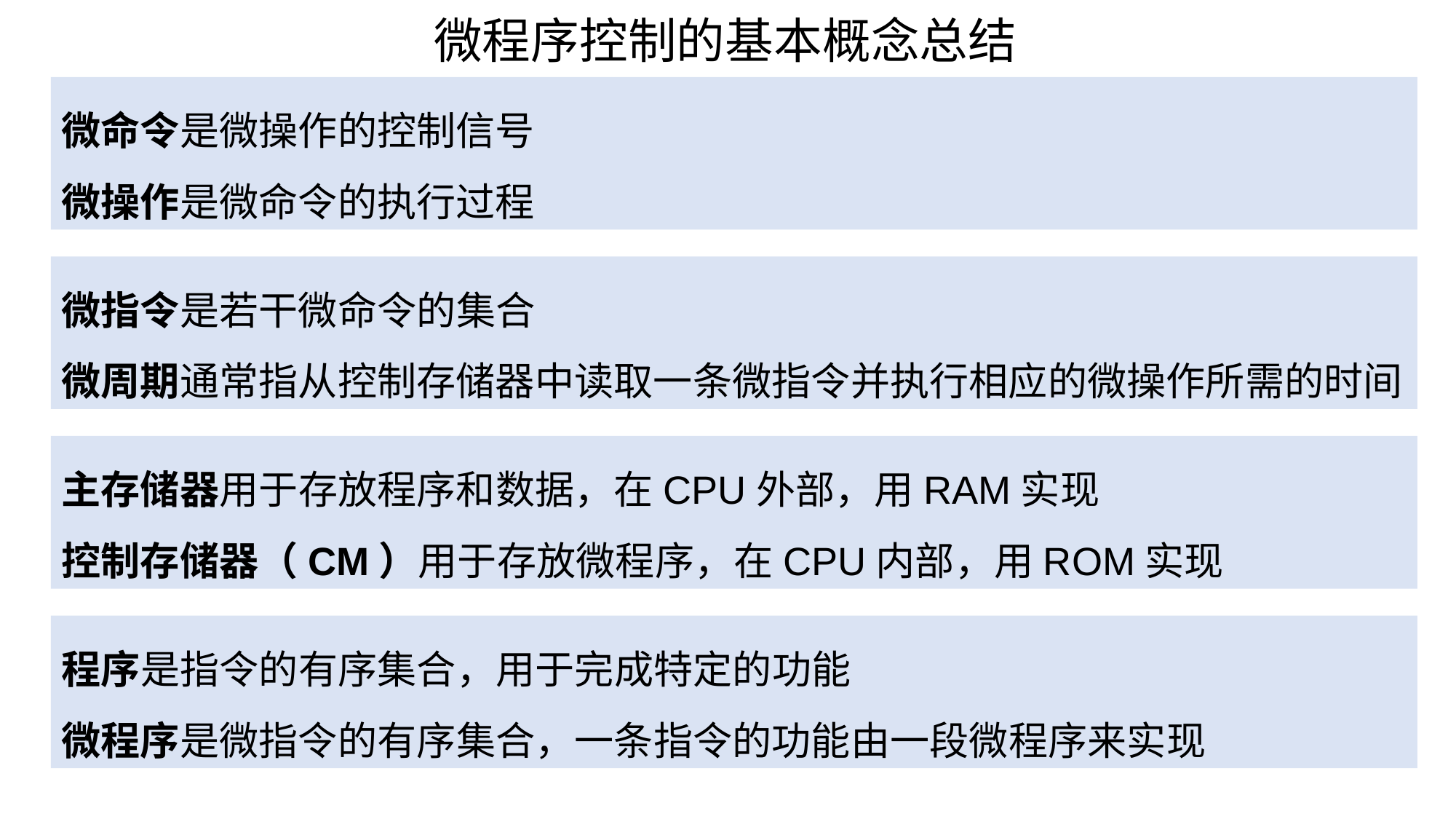

微程序控制的基本概念总结
微命令是微操作的控制信号
微操作是微命令的执行过程
微指令是若干微命令的集合
微周期通常指从控制存储器中读取一条微指令并执行相应的微操作所需的时间
主存储器用于存放程序和数据，在CPU外部，用RAM实现
控制存储器（CM）用于存放微程序，在CPU内部，用ROM实现
程序是指令的有序集合，用于完成特定的功能
微程序是微指令的有序集合，一条指令的功能由一段微程序来实现